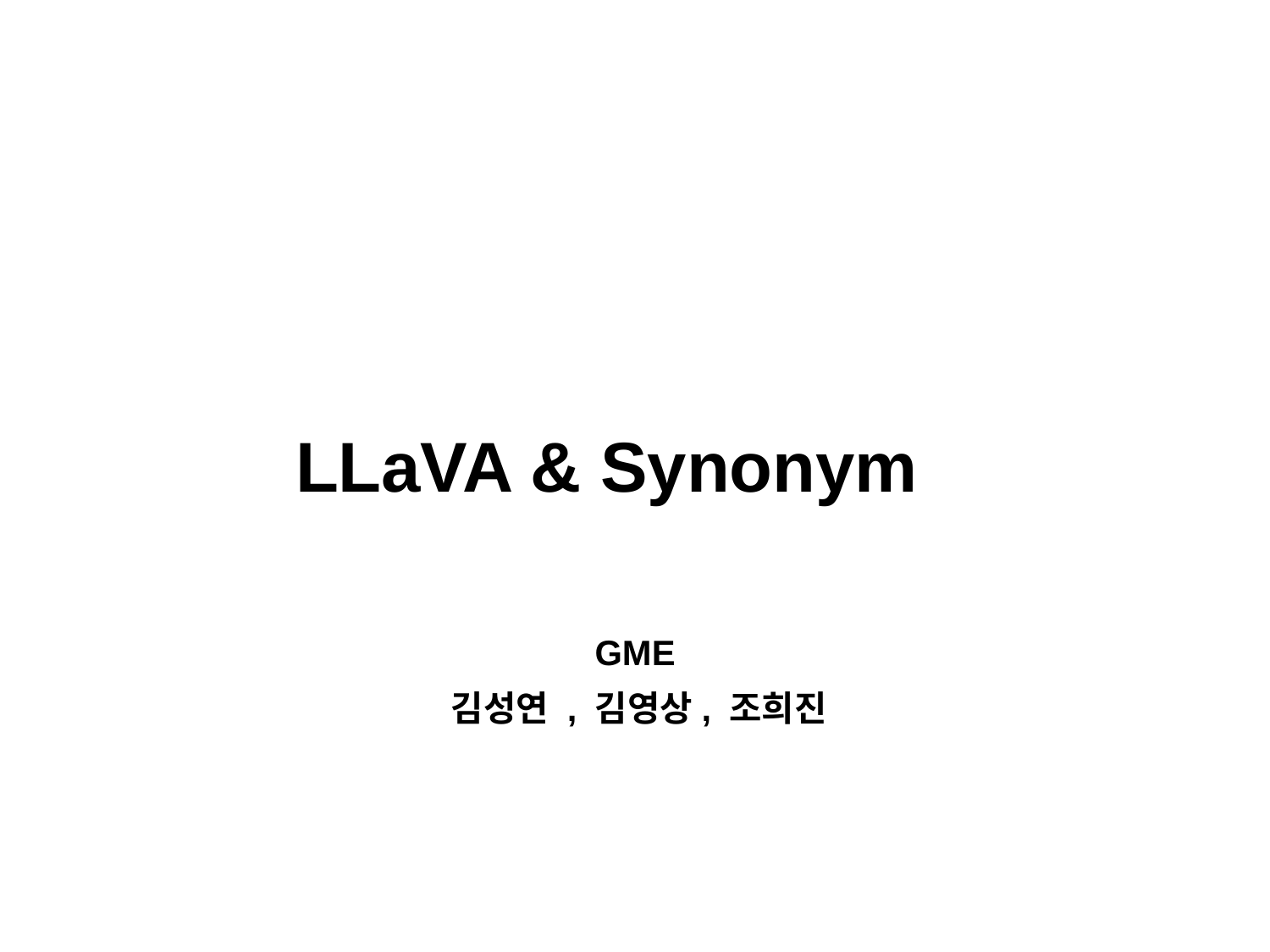

LLaVA & Synonym
GME
김성연 , 김영상, 조희진